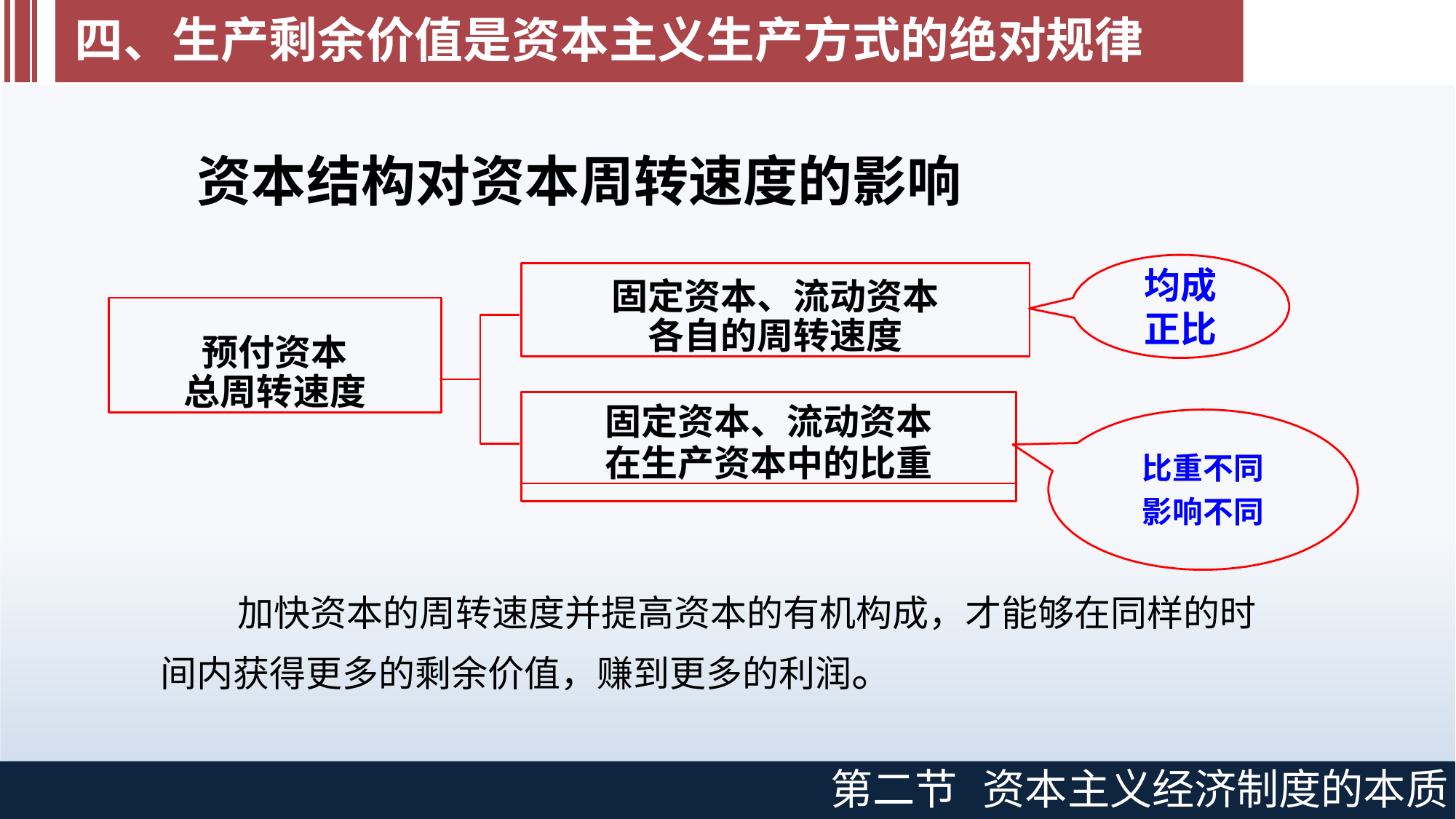

# 四、生产剩余价值是资本主义生产方式的绝对规律

资本结构对资本周转速度的影响

均成 正比
固定资本、流动资本 各自的周转速度
预付资本 总周转速度

固定资本、流动资本
在生产资本中的比重

比重不同
影响不同
加快资本的周转速度并提高资本的有机构成，才能够在同样的时 间内获得更多的剩余价值，赚到更多的利润。
第二节
资本主义经济制度的本质